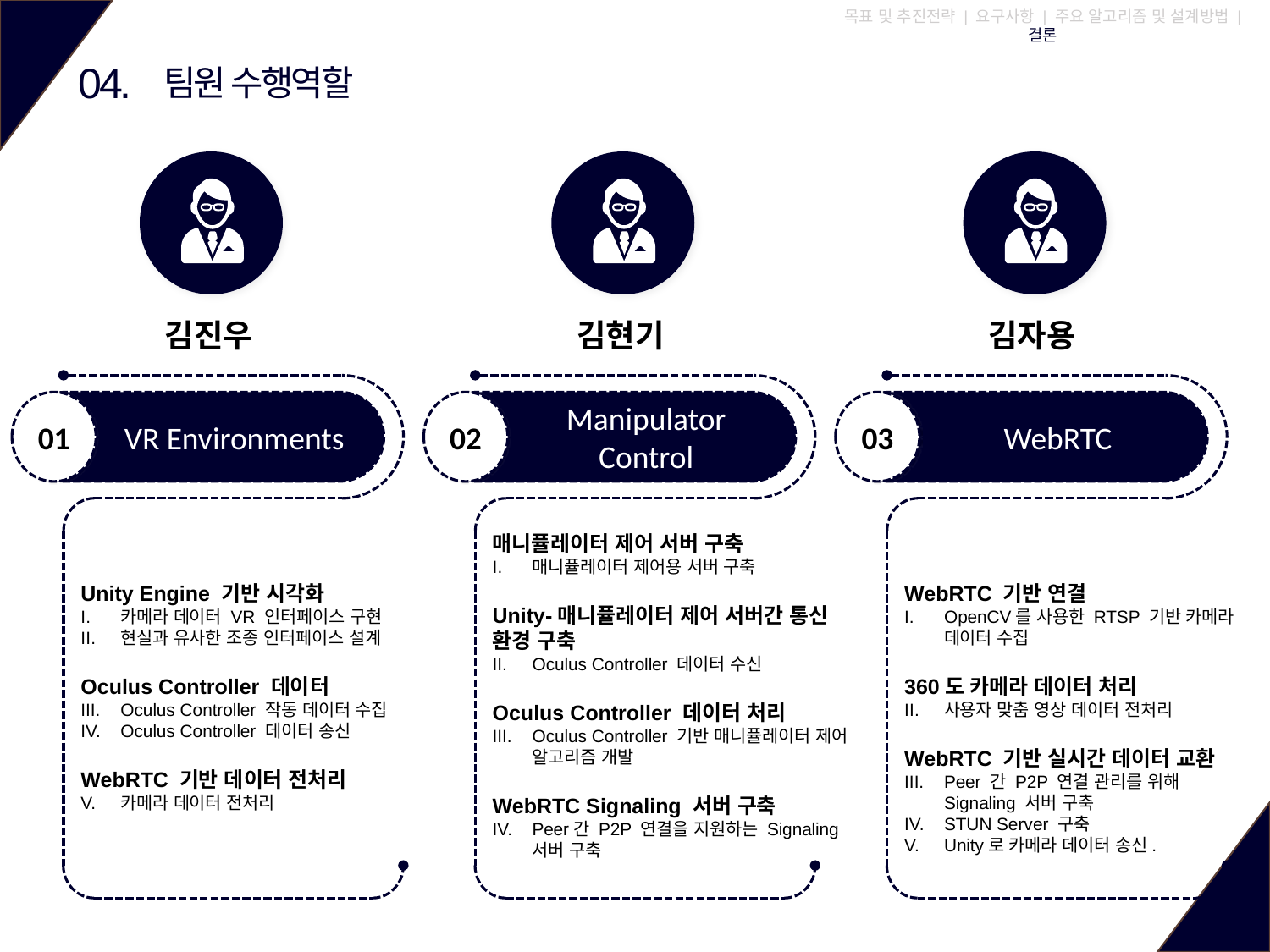

목표 및 추진전략 | 요구사항 | 주요 알고리즘 및 설계방법 | 결론
04.
팀원 수행역할

김진우

01
VR Environments
Unity Engine 기반 시각화
카메라 데이터 VR 인터페이스 구현
현실과 유사한 조종 인터페이스 설계

Oculus Controller 데이터
Oculus Controller 작동 데이터 수집
Oculus Controller 데이터 송신

WebRTC 기반 데이터 전처리
카메라 데이터 전처리

김현기

02
Manipulator
Control
매니퓰레이터 제어 서버 구축
매니퓰레이터 제어용 서버 구축

Unity-매니퓰레이터 제어 서버간 통신 환경 구축
Oculus Controller 데이터 수신

Oculus Controller 데이터 처리
Oculus Controller 기반 매니퓰레이터 제어 알고리즘 개발

WebRTC Signaling 서버 구축
Peer간 P2P 연결을 지원하는 Signaling 서버 구축

김자용

03
WebRTC
WebRTC 기반 연결
OpenCV를 사용한 RTSP 기반 카메라 데이터 수집

360도 카메라 데이터 처리
사용자 맞춤 영상 데이터 전처리

WebRTC 기반 실시간 데이터 교환
Peer 간 P2P 연결 관리를 위해 Signaling 서버 구축
STUN Server 구축
Unity로 카메라 데이터 송신.